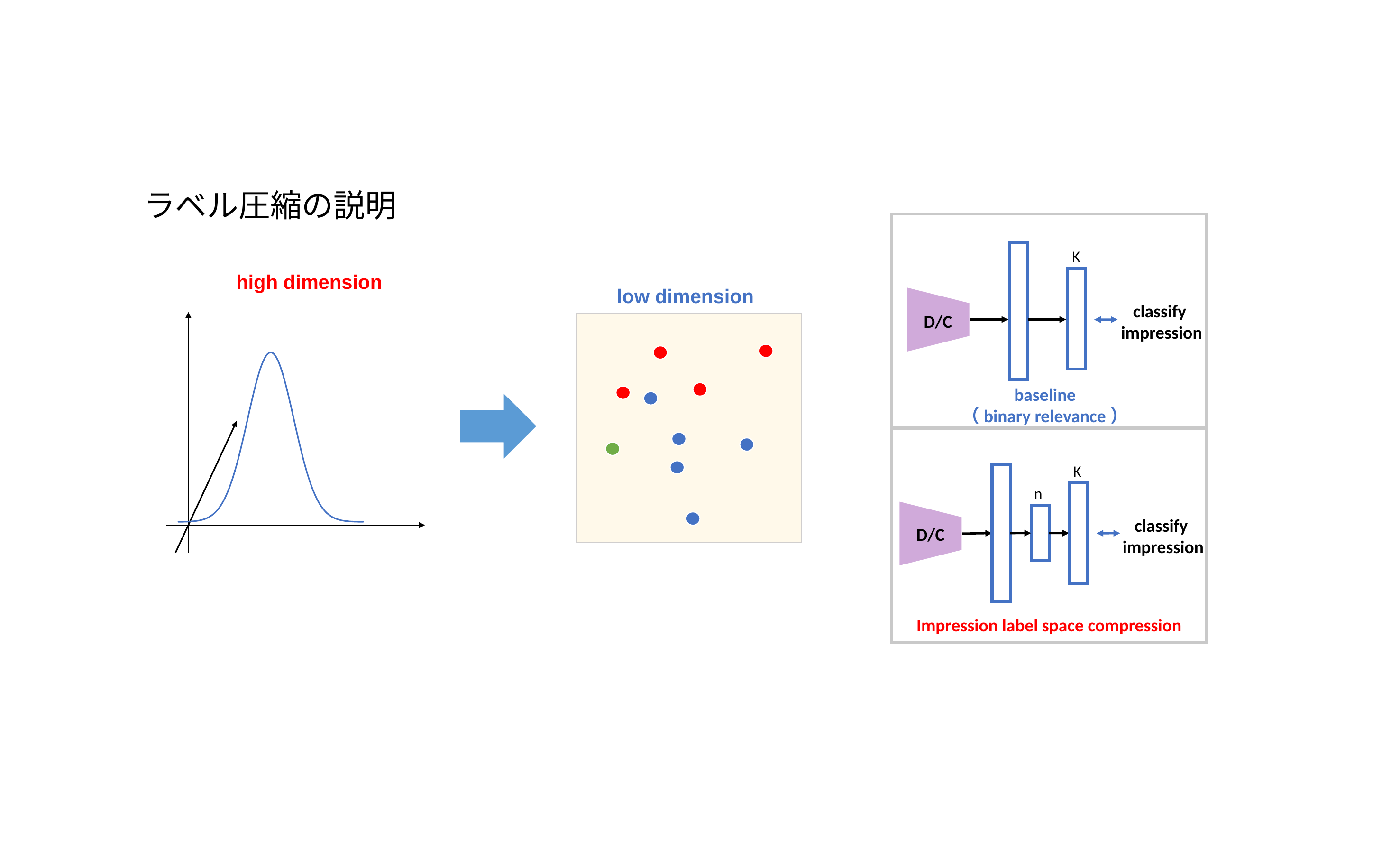

ラベル圧縮の説明

K

high dimension
low dimension

classify
impression
D/C

### Chart

| Category |  |
|---|---|

baseline
（binary relevance）

K

n

classify
impression

D/C
Impression label space compression